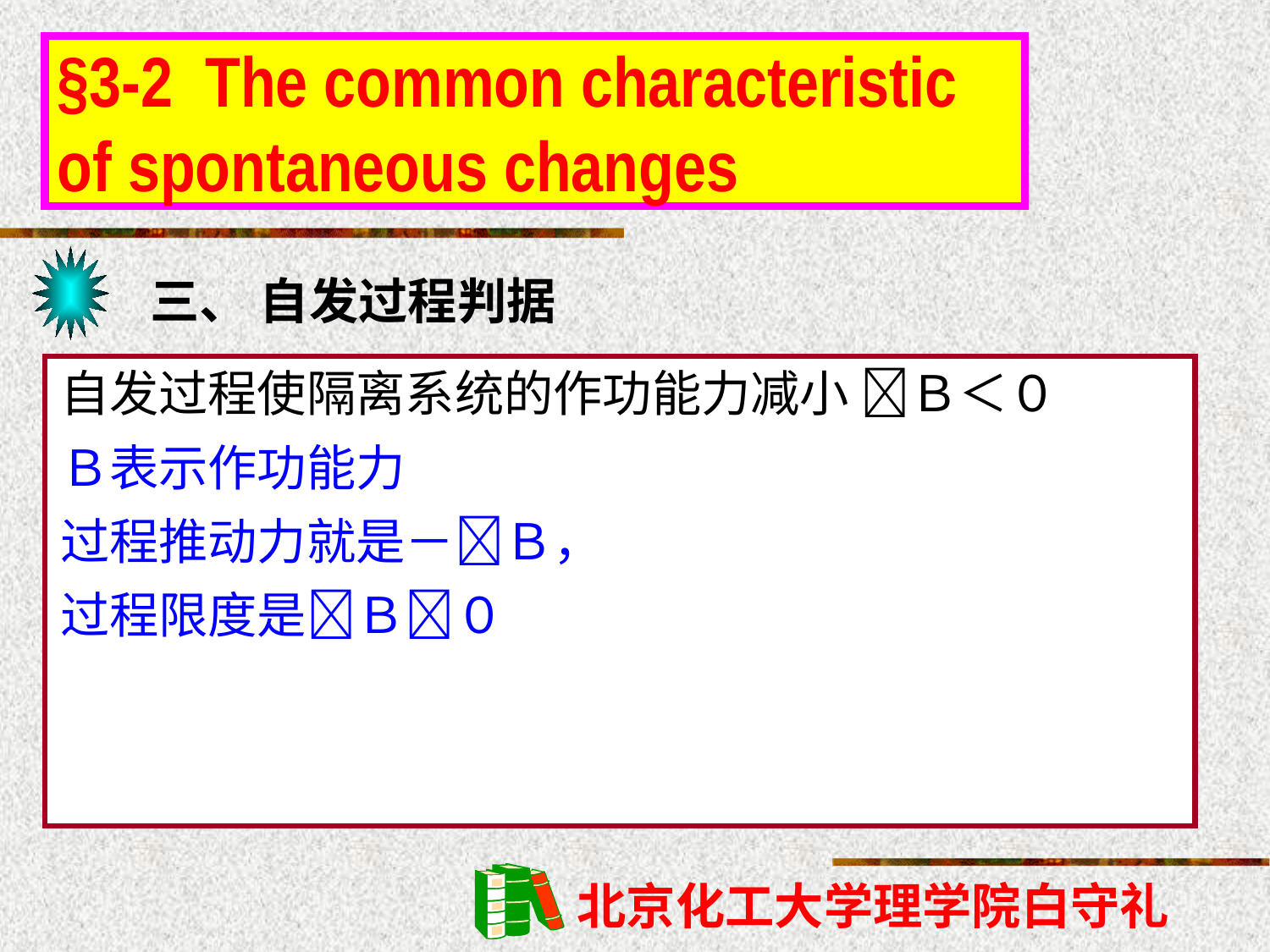

§3-2  The common characteristic of spontaneous changes

三、 自发过程判据
自发过程使隔离系统的作功能力减小 ΔＢ＜０
Ｂ表示作功能力
过程推动力就是－ΔＢ，
过程限度是ΔＢ→０